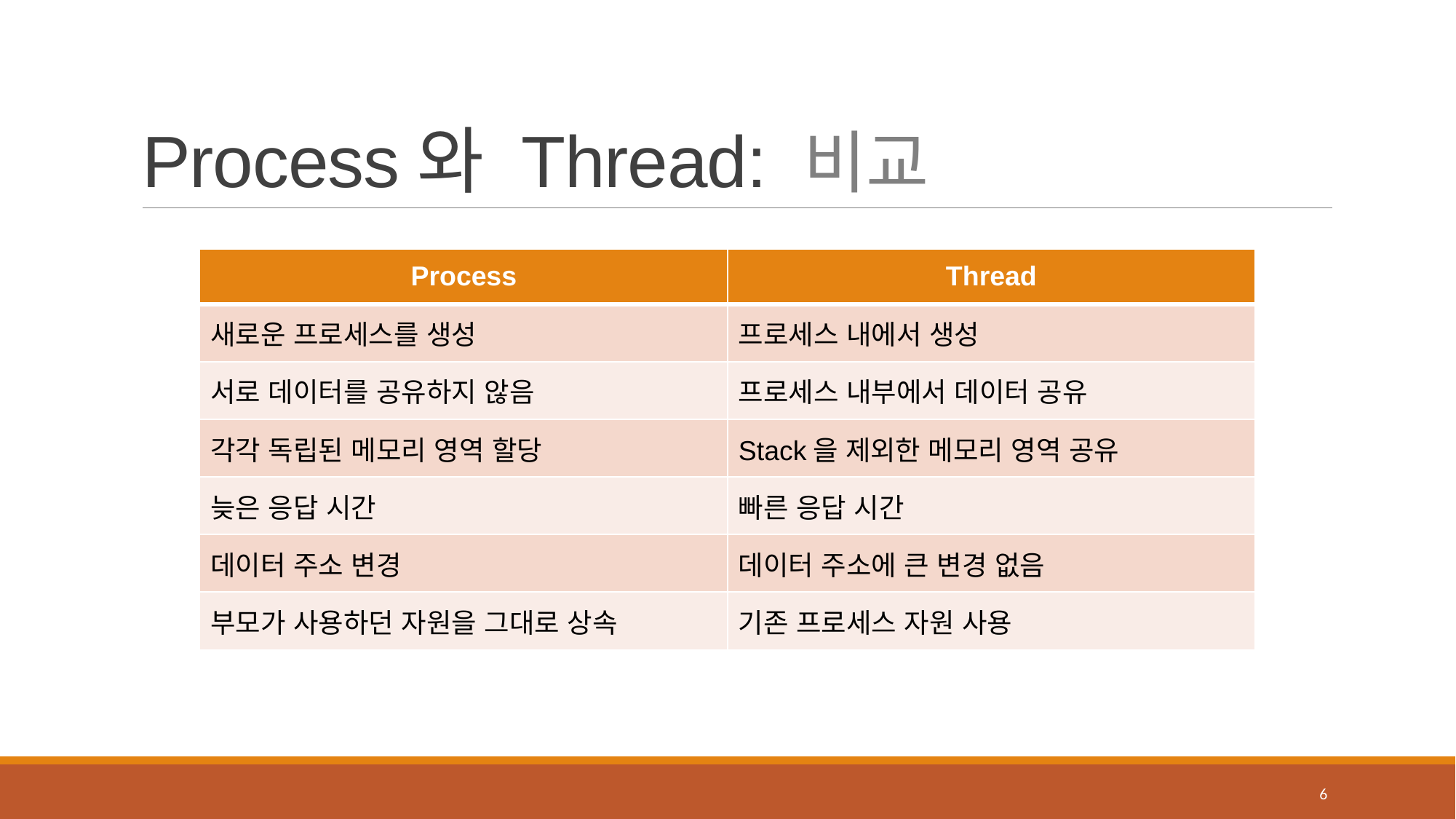

# Process와 Thread: 비교
| Process | Thread |
| --- | --- |
| 새로운 프로세스를 생성 | 프로세스 내에서 생성 |
| 서로 데이터를 공유하지 않음 | 프로세스 내부에서 데이터 공유 |
| 각각 독립된 메모리 영역 할당 | Stack을 제외한 메모리 영역 공유 |
| 늦은 응답 시간 | 빠른 응답 시간 |
| 데이터 주소 변경 | 데이터 주소에 큰 변경 없음 |
| 부모가 사용하던 자원을 그대로 상속 | 기존 프로세스 자원 사용 |
6